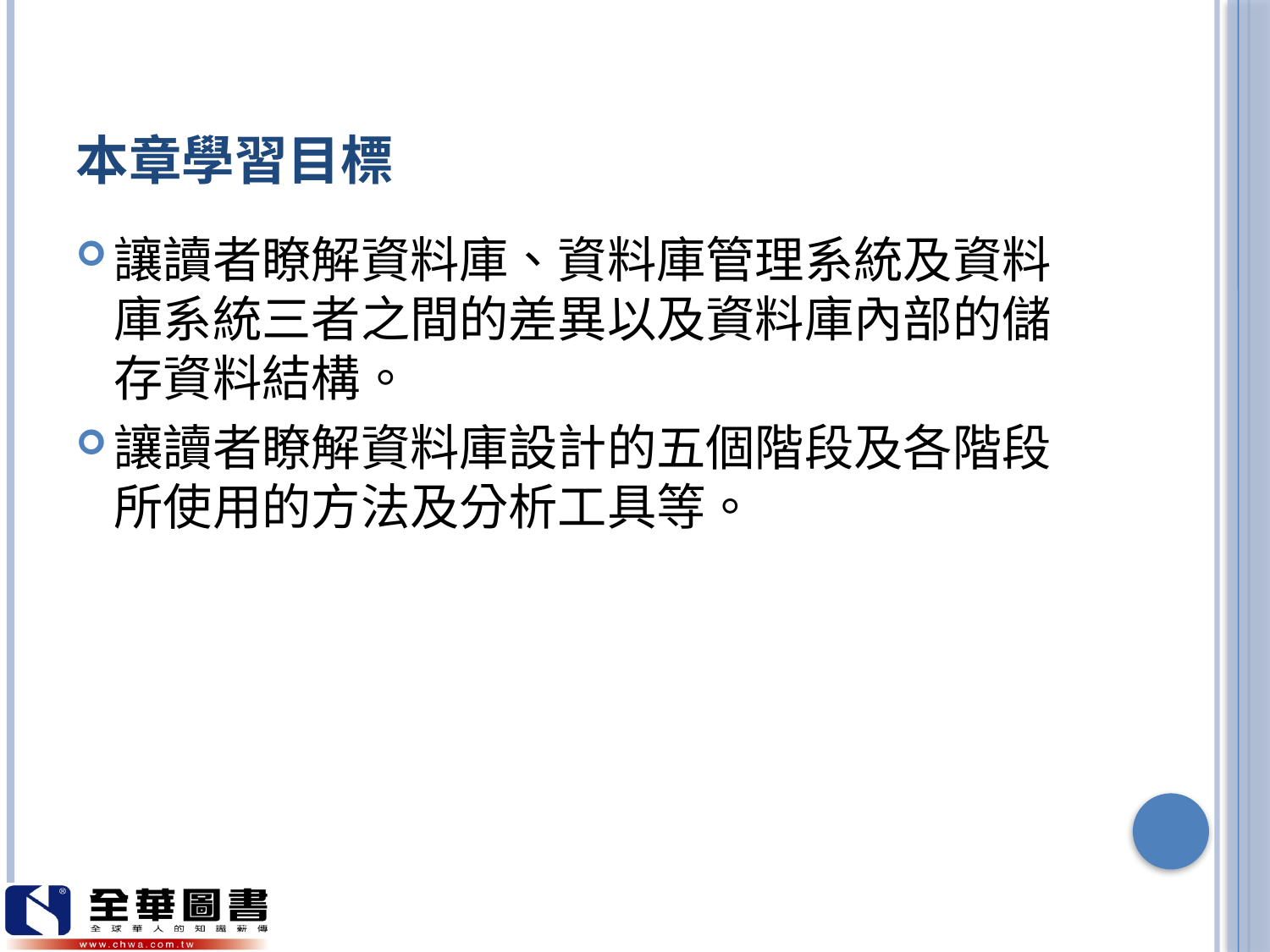

# 本章學習目標
讓讀者瞭解資料庫、資料庫管理系統及資料庫系統三者之間的差異以及資料庫內部的儲存資料結構。
讓讀者瞭解資料庫設計的五個階段及各階段所使用的方法及分析工具等。